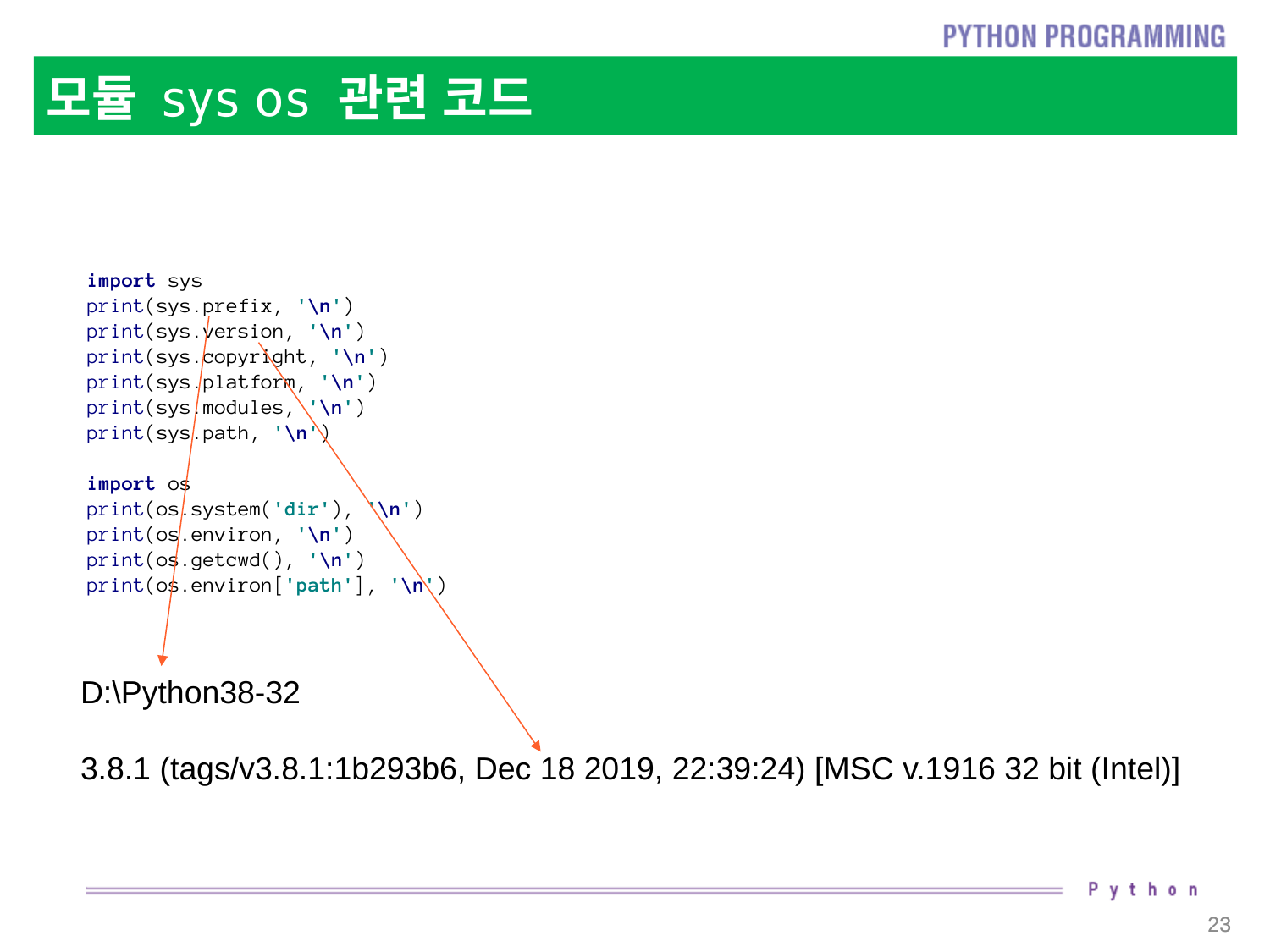

# 모듈 sys os 관련 코드

import sys
print(sys.prefix, '\n')
print(sys.version, '\n')
print(sys.copyright, '\n')
print(sys.platform, '\n')
print(sys.modules, '\n')
print(sys.path, '\n')
import os
print(os.system('dir'), '\n')
print(os.environ, '\n')
print(os.getcwd(), '\n')
print(os.environ['path'], '\n')
D:\Python38-32

3.8.1 (tags/v3.8.1:1b293b6, Dec 18 2019, 22:39:24) [MSC v.1916 32 bit (Intel)]
23